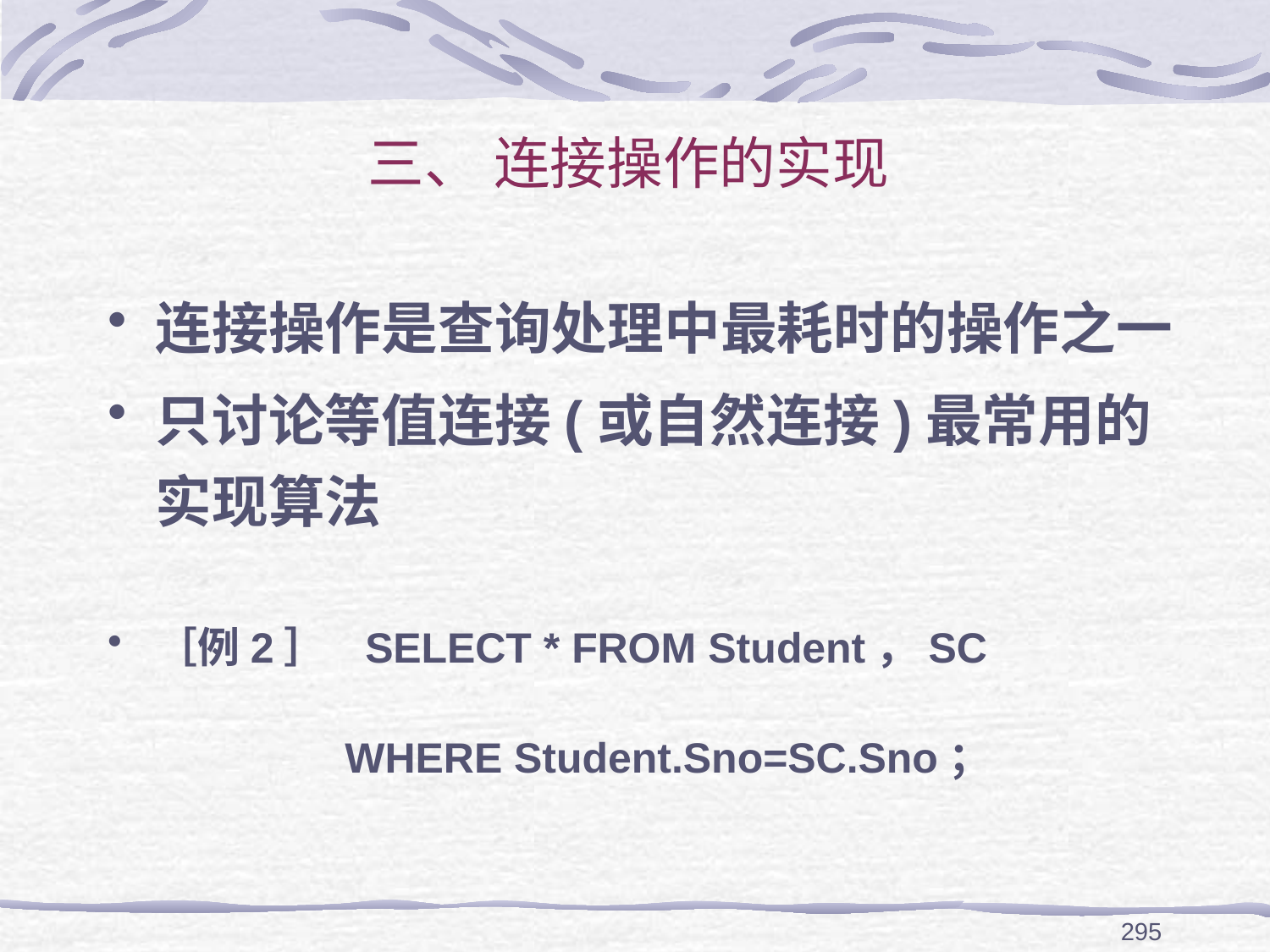

# 三、 连接操作的实现
连接操作是查询处理中最耗时的操作之一
只讨论等值连接(或自然连接)最常用的实现算法

［例2］   SELECT * FROM Student，SC
                    WHERE Student.Sno=SC.Sno；
295